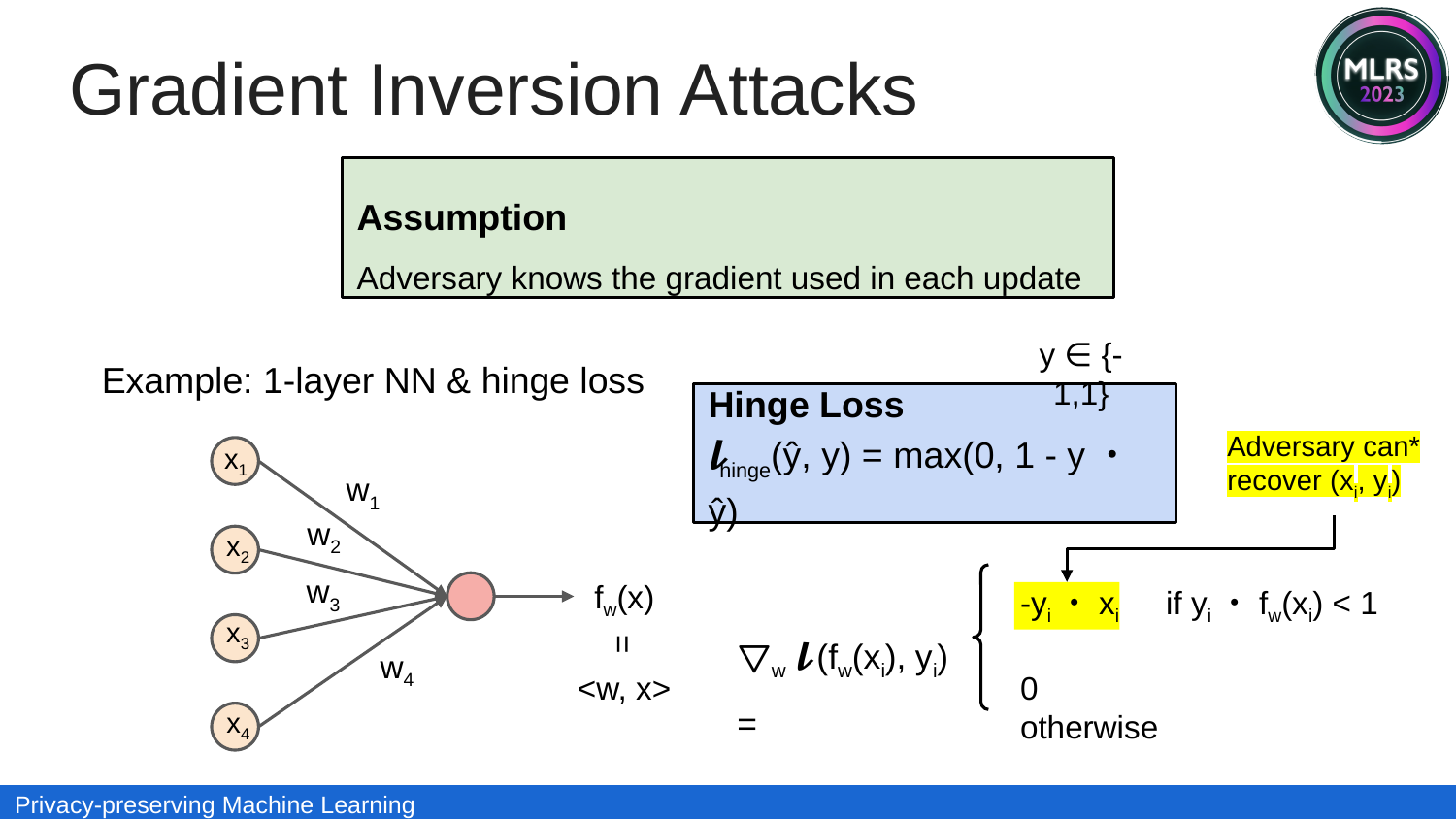

Gradient Inversion Attacks
Assumption
Adversary knows the gradient used in each update
y ∈ {-1,1}
Hinge Loss
𝓵hinge(ŷ, y) = max(0, 1 - y・ŷ)
Example: 1-layer NN & hinge loss
Adversary can* recover (xi, yi)

x1

w1
w2
x2

w3
fw(x)

x3

w4
x4

-yi・xi	if yi・fw(xi) < 1
⛛w 𝓵(fw(xi), yi) =
0		otherwise
=
<w, x>